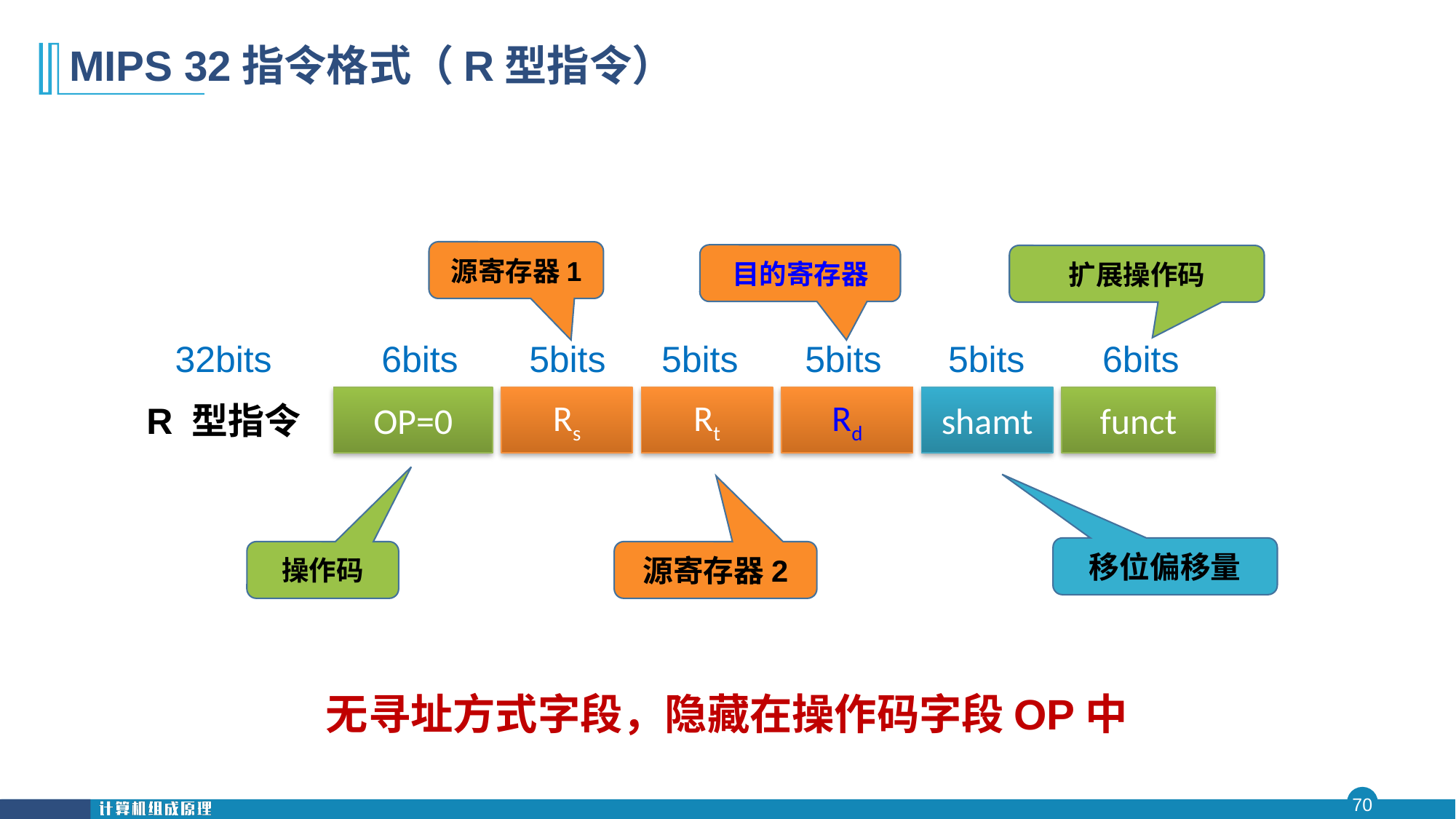

# MIPS 32指令格式（R型指令）
源寄存器1
目的寄存器
扩展操作码
32bits
6bits
5bits
5bits
5bits
5bits
6bits
R 型指令
OP=0
Rs
Rt
Rd
shamt
funct
移位偏移量
操作码
源寄存器2
无寻址方式字段，隐藏在操作码字段OP中